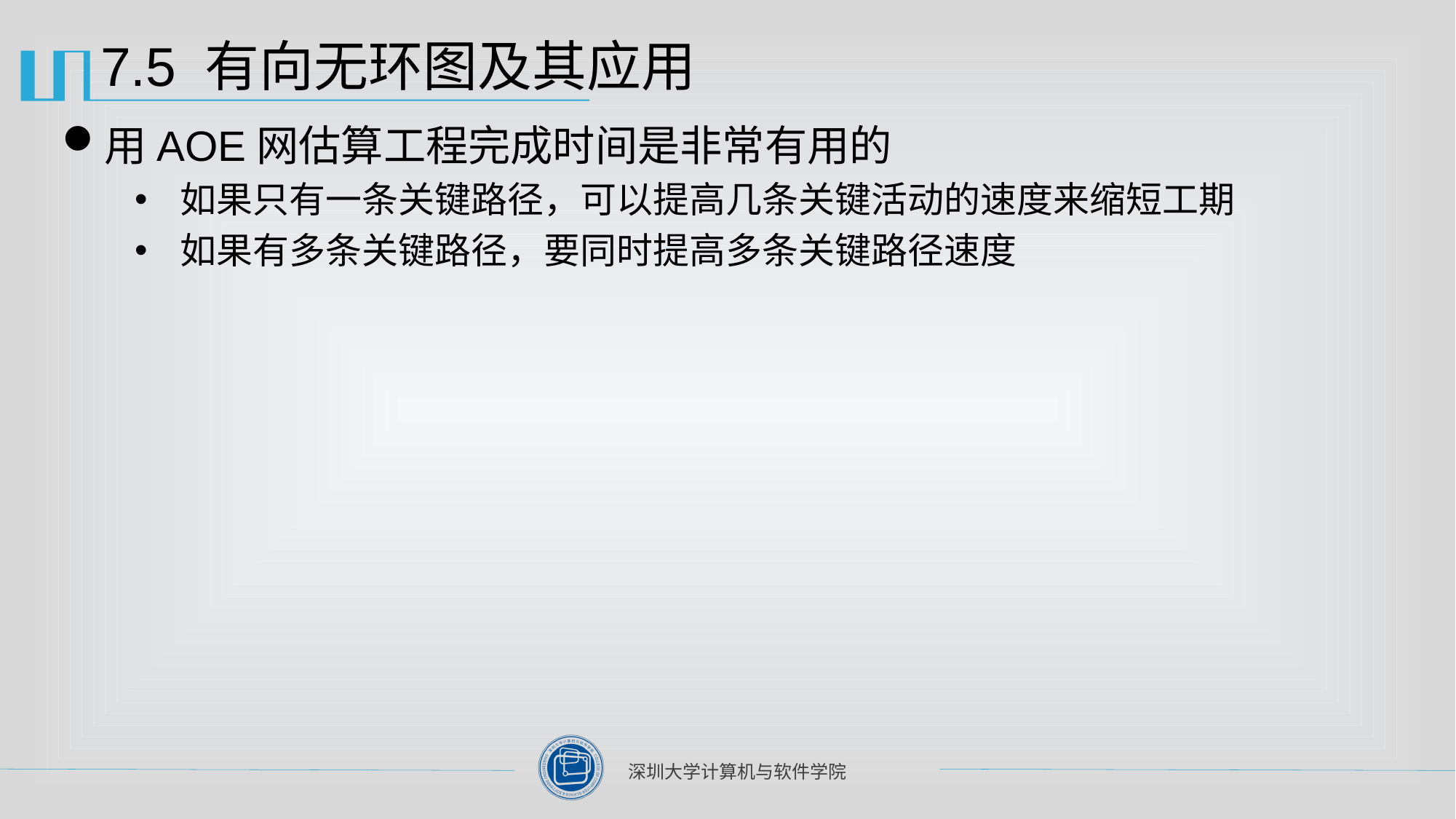

# 7.5 有向无环图及其应用
用AOE网估算工程完成时间是非常有用的
如果只有一条关键路径，可以提高几条关键活动的速度来缩短工期
如果有多条关键路径，要同时提高多条关键路径速度

112